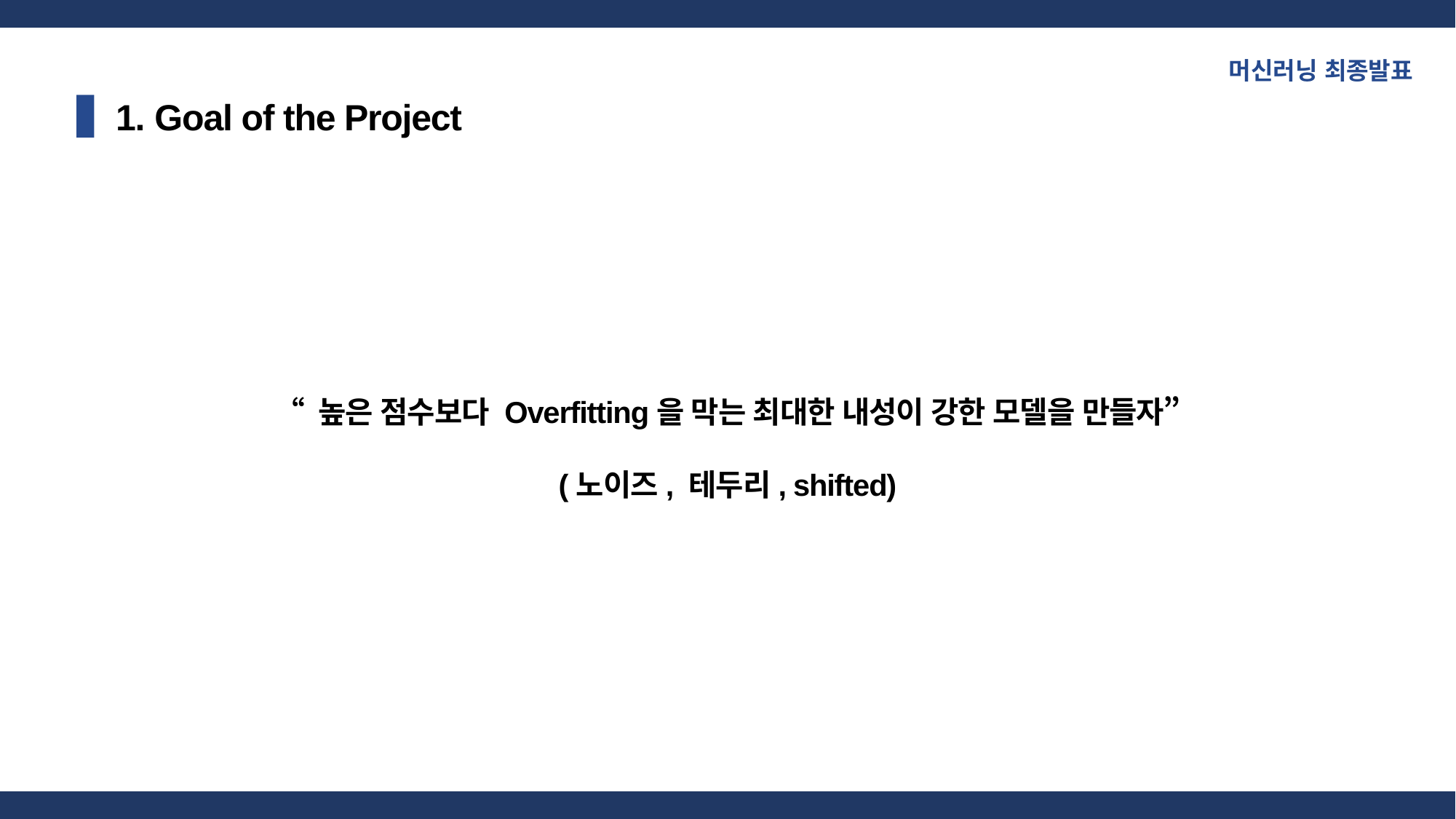

머신러닝 최종발표
1. Goal of the Project

“ 높은 점수보다 Overfitting을 막는 최대한 내성이 강한 모델을 만들자”
(노이즈, 테두리, shifted)